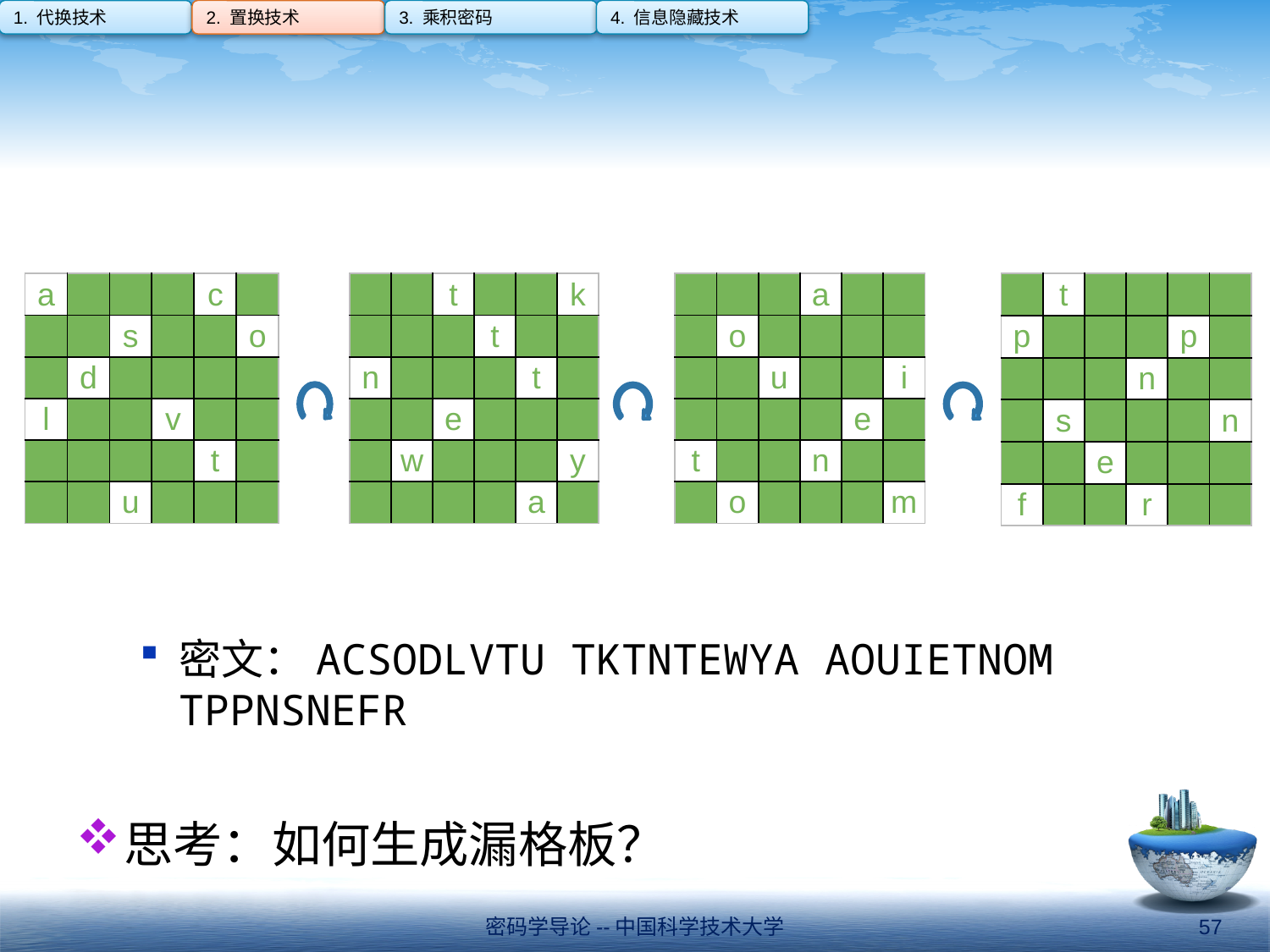

1. 代换技术
2. 置换技术
3. 乘积密码
4. 信息隐藏技术
#

密文：ACSODLVTU TKTNTEWYA AOUIETNOM TPPNSNEFR

思考：如何生成漏格板？
| a | t | t | a | c | k |
| --- | --- | --- | --- | --- | --- |
| p | o | s | t | p | o |
| n | d | u | n | t | i |
| l | s | e | v | e | n |
| t | w | e | n | t | y |
| f | o | u | r | a | m |
| a | t | t | a | c | k |
| --- | --- | --- | --- | --- | --- |
| p | o | s | t | p | o |
| n | d | u | n | t | i |
| l | s | e | v | e | n |
| t | w | e | n | t | y |
| f | o | u | r | a | m |
| a | t | t | a | c | k |
| --- | --- | --- | --- | --- | --- |
| p | o | s | t | p | o |
| n | d | u | n | t | i |
| l | s | e | v | e | n |
| t | w | e | n | t | y |
| f | o | u | r | a | m |
| a | t | t | a | c | k |
| --- | --- | --- | --- | --- | --- |
| p | o | s | t | p | o |
| n | d | u | n | t | i |
| l | s | e | v | e | n |
| t | w | e | n | t | y |
| f | o | u | r | a | m |

密码学导论--中国科学技术大学
57